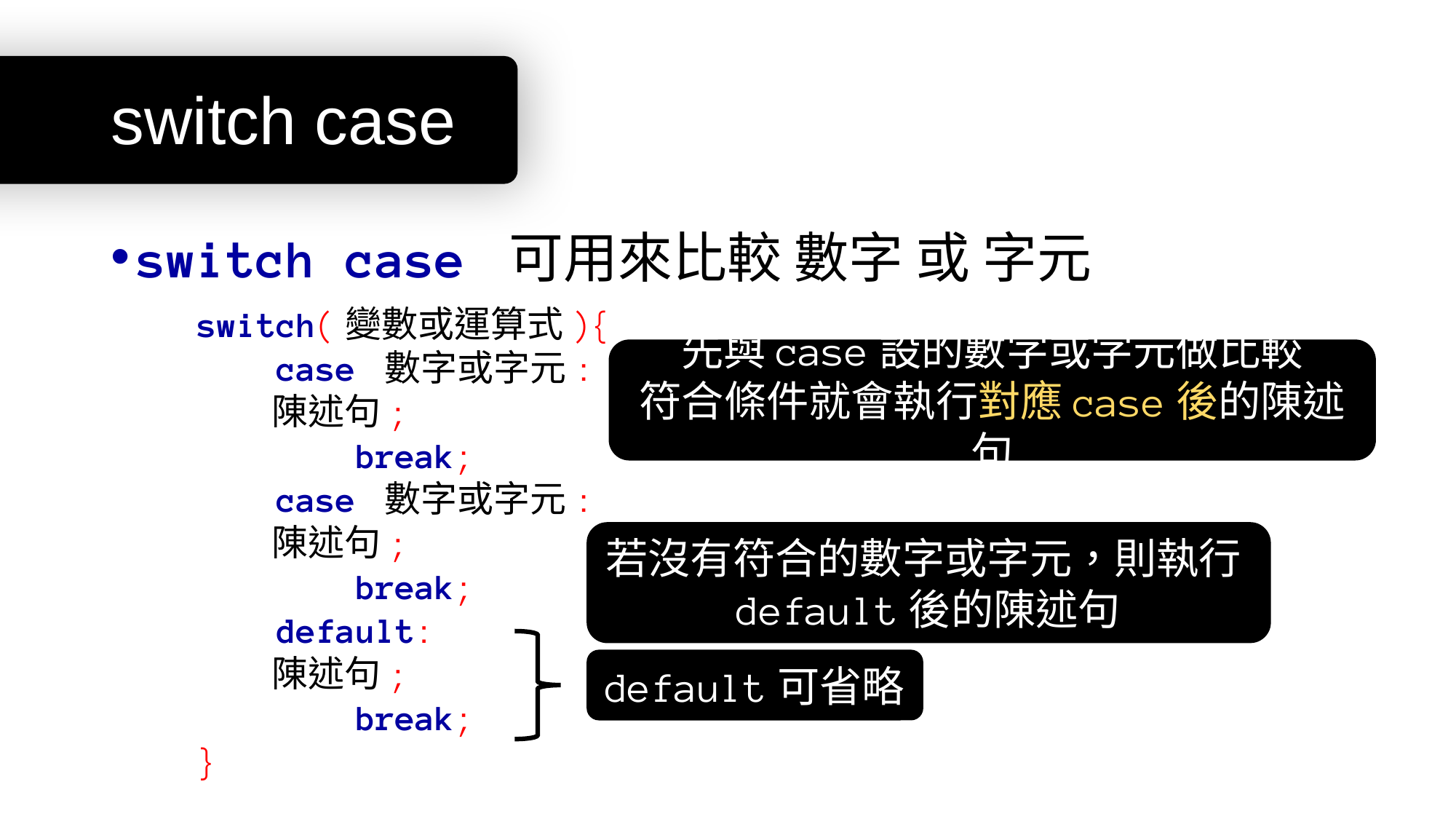

# switch case

switch case 可用來比較 數字 或 字元
switch(變數或運算式){
    case 數字或字元:
        陳述句;
        break;
    case 數字或字元:
        陳述句;
        break;
    default:
        陳述句;
        break;
}
先與case設的數字或字元做比較
符合條件就會執行對應case後的陳述句
若沒有符合的數字或字元，則執行default後的陳述句

default可省略